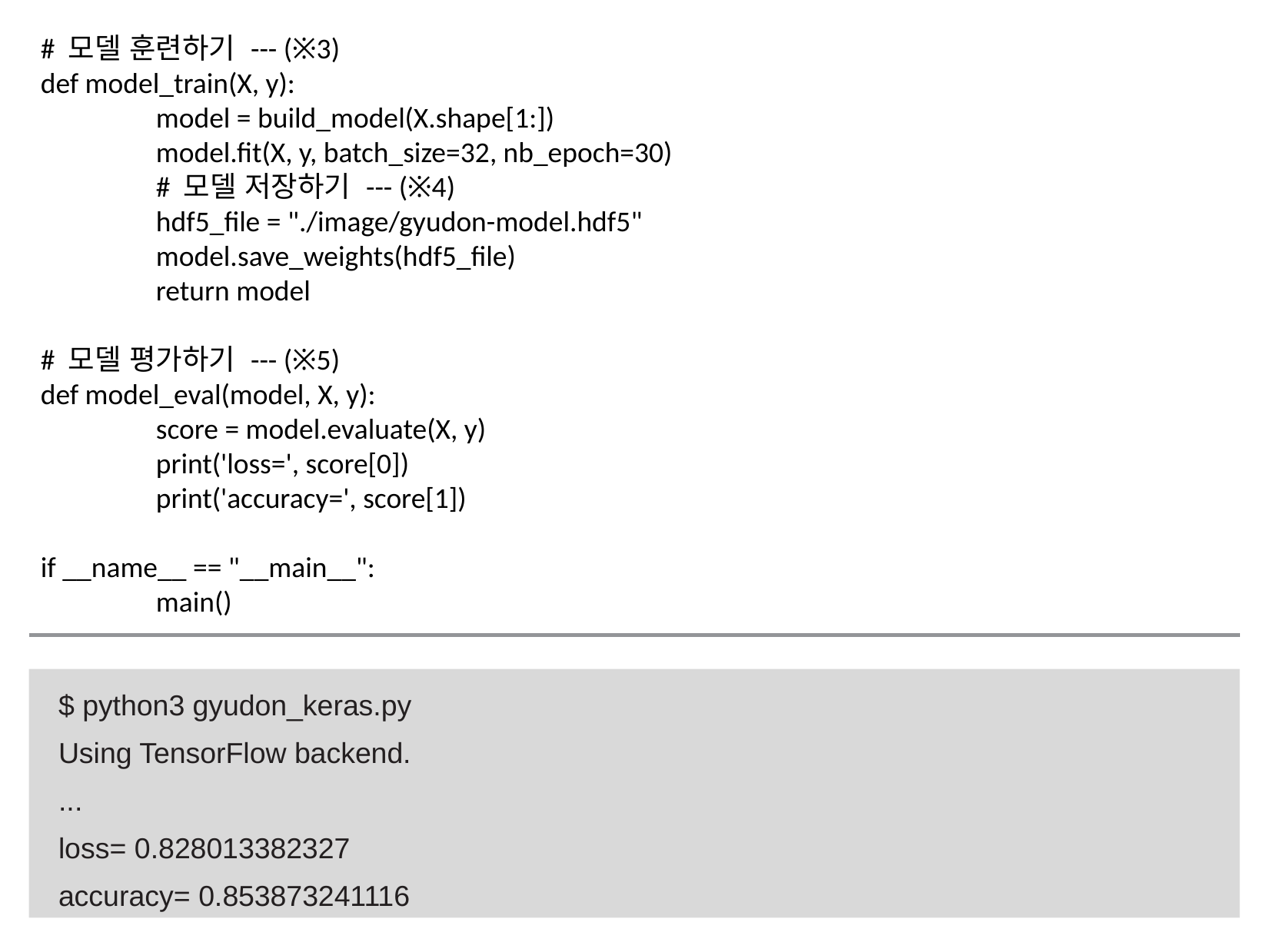

# 모델 훈련하기 --- (※3)
def model_train(X, y):
	model = build_model(X.shape[1:])
	model.fit(X, y, batch_size=32, nb_epoch=30)
	# 모델 저장하기 --- (※4)
	hdf5_file = "./image/gyudon-model.hdf5"
	model.save_weights(hdf5_file)
	return model

# 모델 평가하기 --- (※5)
def model_eval(model, X, y):
	score = model.evaluate(X, y)
	print('loss=', score[0])
	print('accuracy=', score[1])

if __name__ == "__main__":
	main()

$ python3 gyudon_keras.py
Using TensorFlow backend.
...
loss= 0.828013382327
accuracy= 0.853873241116